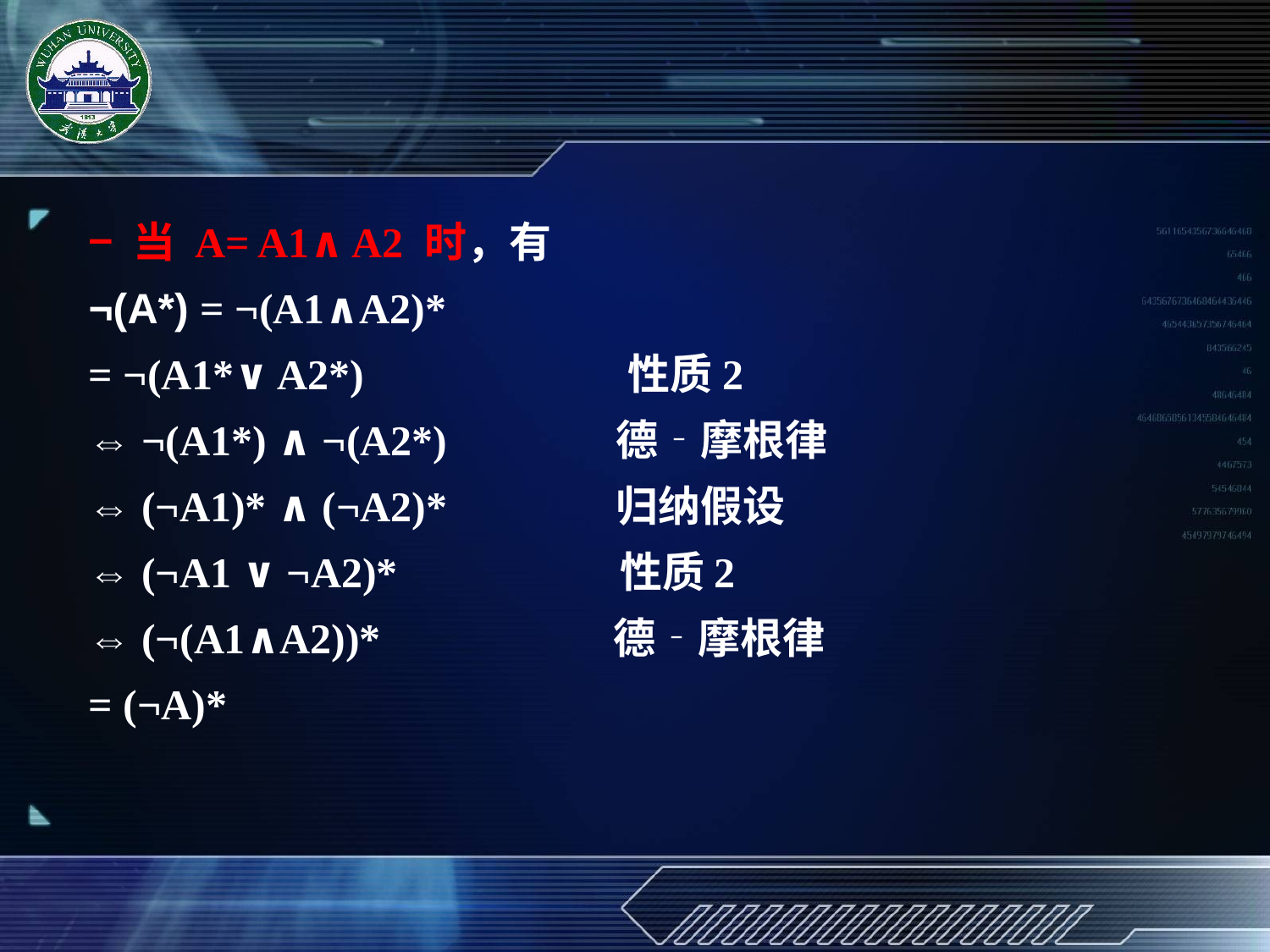

− 当 A= A1∧ A2 时，有
¬(A*) = ¬(A1∧A2)*
= ¬(A1*∨ A2*)                        性质2
⇔ ¬(A1*) ∧ ¬(A2*)               德‐摩根律
⇔ (¬A1)* ∧ (¬A2)*               归纳假设
⇔ (¬A1 ∨ ¬A2)*                    性质2
⇔ (¬(A1∧A2))*                     德‐摩根律
= (¬A)*